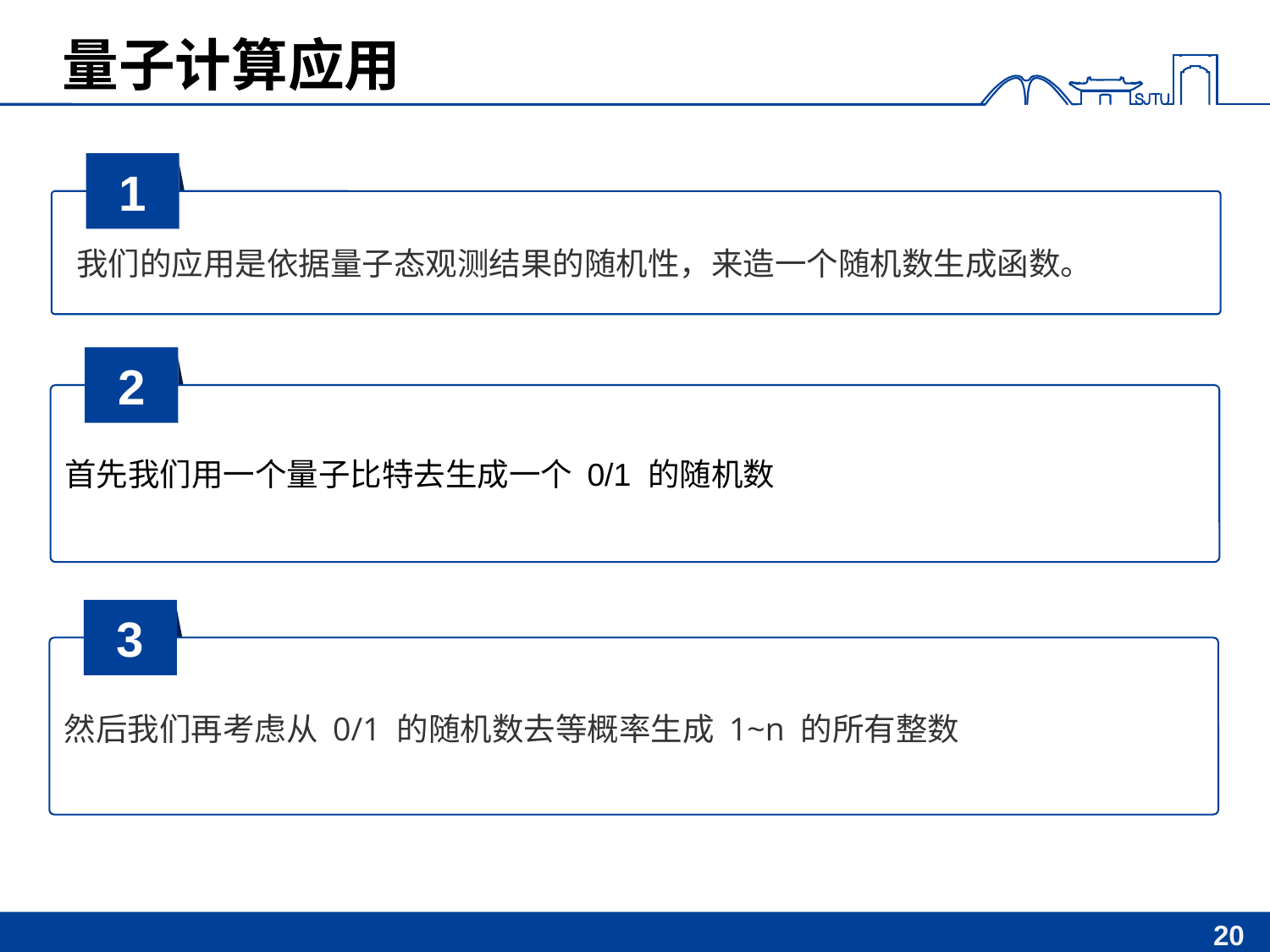

# 量子计算应用
1

我们的应用是依据量子态观测结果的随机性，来造一个随机数生成函数。
2

首先我们用一个量子比特去生成一个 0/1 的随机数
3

然后我们再考虑从 0/1 的随机数去等概率生成 1~n 的所有整数